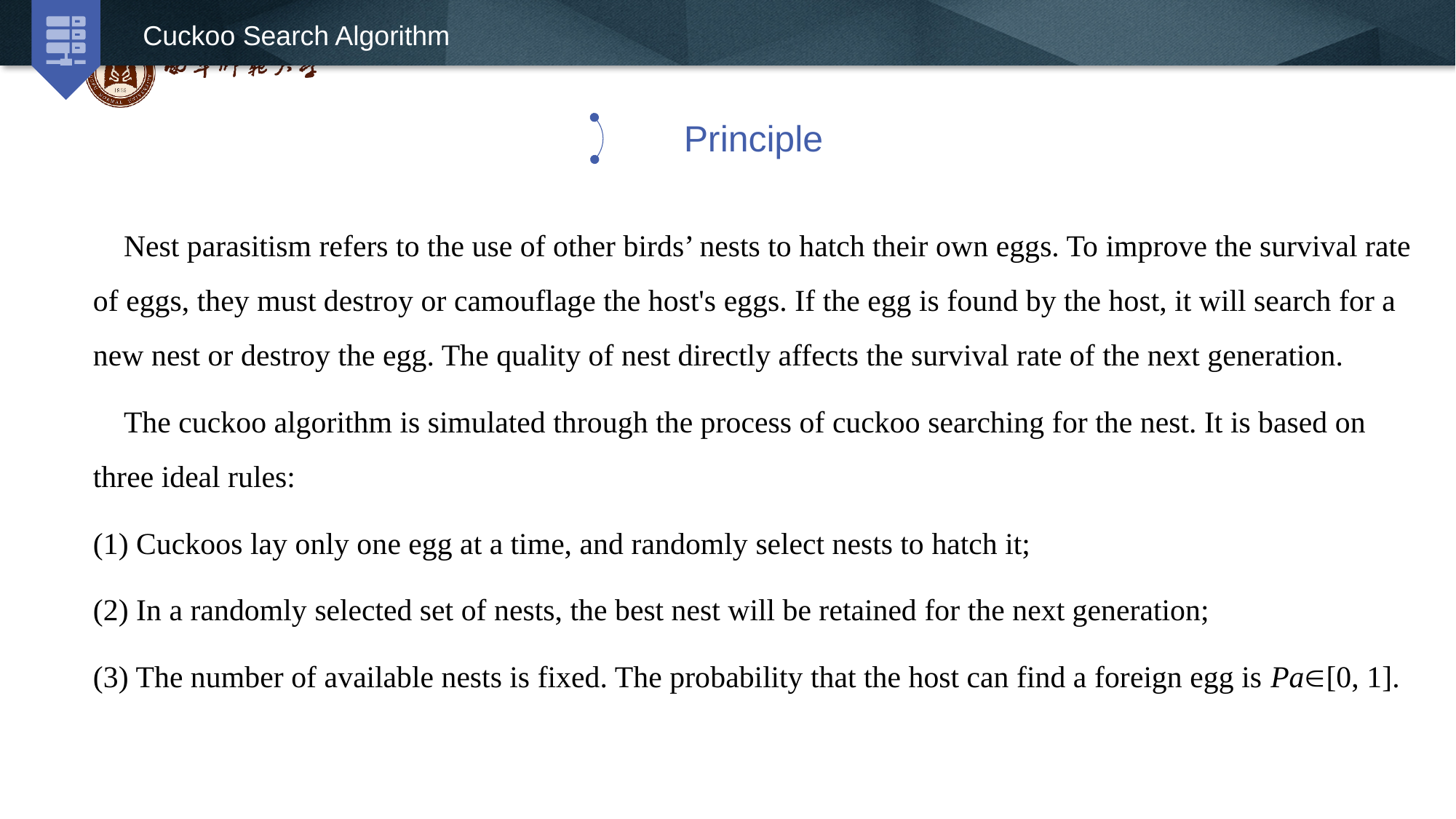

Cuckoo Search Algorithm

Principle
    Nest parasitism refers to the use of other birds’ nests to hatch their own eggs. To improve the survival rate of eggs, they must destroy or camouflage the host's eggs. If the egg is found by the host, it will search for a new nest or destroy the egg. The quality of nest directly affects the survival rate of the next generation.
    The cuckoo algorithm is simulated through the process of cuckoo searching for the nest. It is based on three ideal rules:
(1) Cuckoos lay only one egg at a time, and randomly select nests to hatch it;
(2) In a randomly selected set of nests, the best nest will be retained for the next generation;
(3) The number of available nests is fixed. The probability that the host can find a foreign egg is Pa∈[0, 1].
延时符